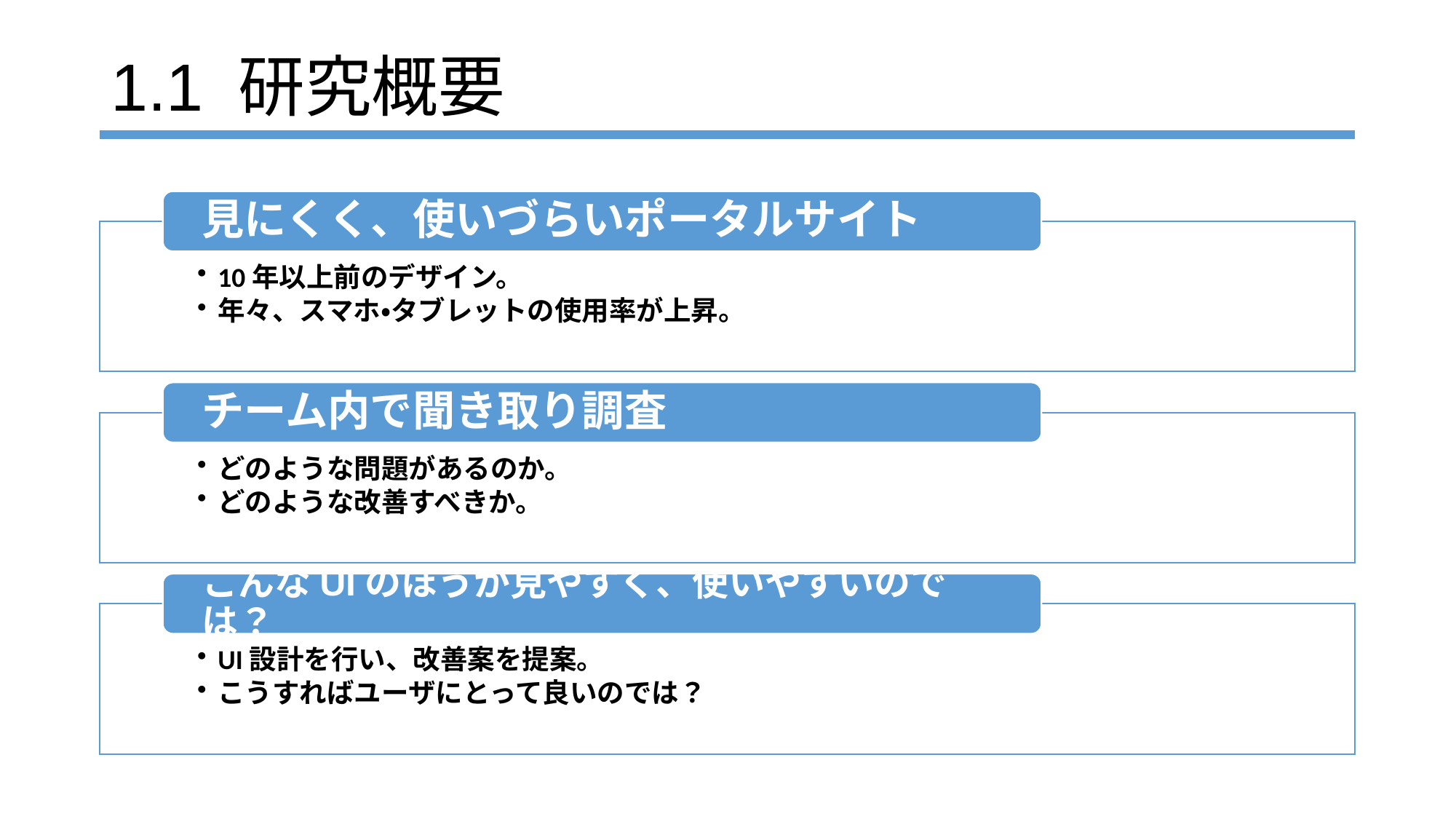

# 1.1 研究概要
10年以上前のデザイン。
年々、スマホ・タブレットの使用率が上昇。
見にくく、使いづらいポータルサイト
どのような問題があるのか。
どのような改善すべきか。
チーム内で聞き取り調査
UI設計を行い、改善案を提案。
こうすればユーザにとって良いのでは？
こんなUIのほうが見やすく、使いやすいのでは？